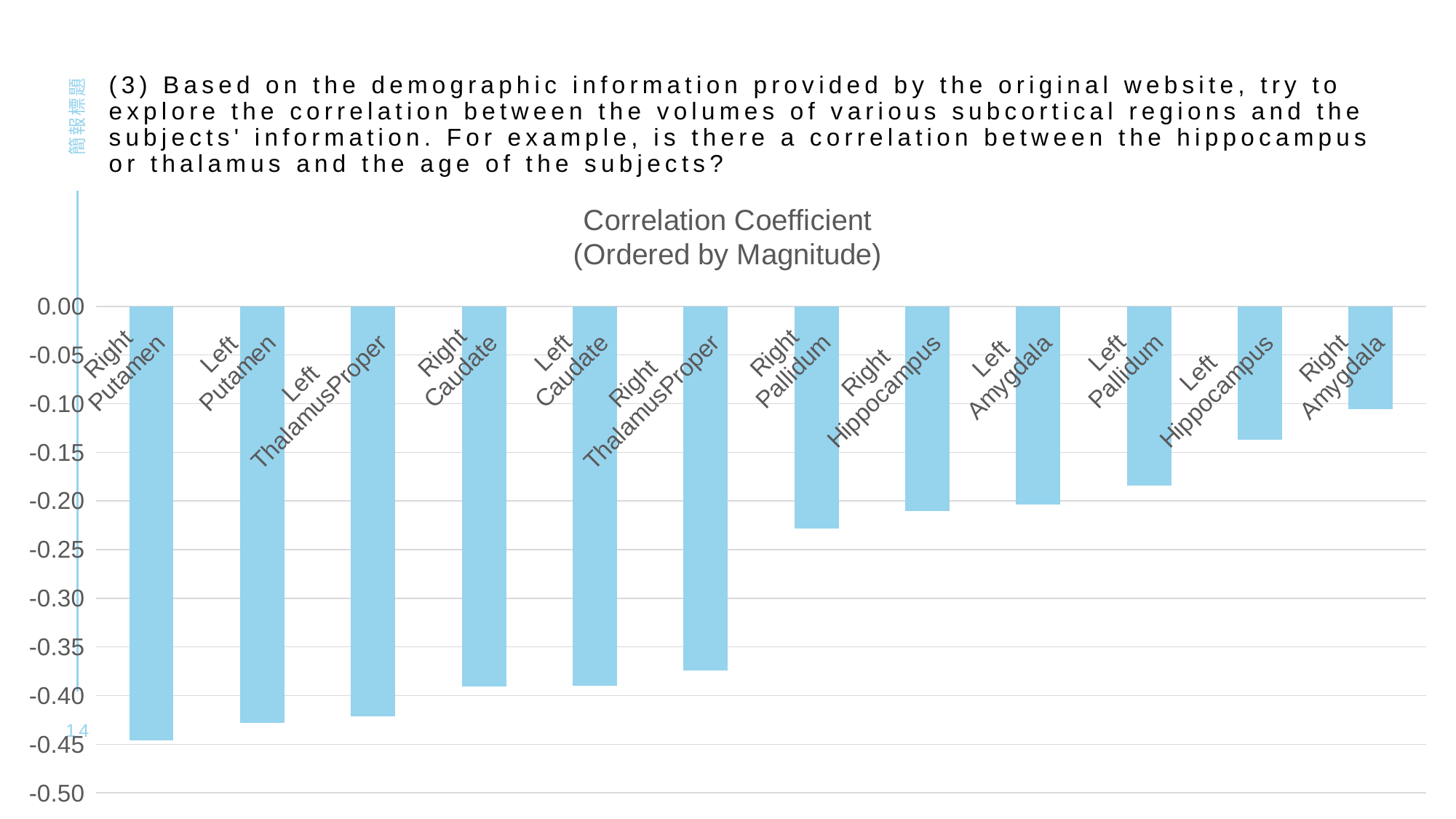

# (3) Based on the demographic information provided by the original website, try to explore the correlation between the volumes of various subcortical regions and the subjects' information. For example, is there a correlation between the hippocampus or thalamus and the age of the subjects?
簡報標題

### Chart:

| Category | Correlation Coefficient
(Ordered by Magnitude) |
|---|---|
| Right
Putamen | -0.4461501062569396 |
| Left
Putamen | -0.42819776391121217 |
| Left
ThalamusProper | -0.42097461534678216 |
| Right
Caudate | -0.3903856795789905 |
| Left
Caudate | -0.39016806587441033 |
| Right
ThalamusProper | -0.3741910581945047 |
| Right
Pallidum | -0.22821410732491654 |
| Right
Hippocampus | -0.21059921698371542 |
| Left
Amygdala | -0.20344849663027365 |
| Left
Pallidum | -0.18387574945555463 |
| Left
Hippocampus | -0.1372925546409129 |
| Right
Amygdala | -0.10593086118264762 |
14